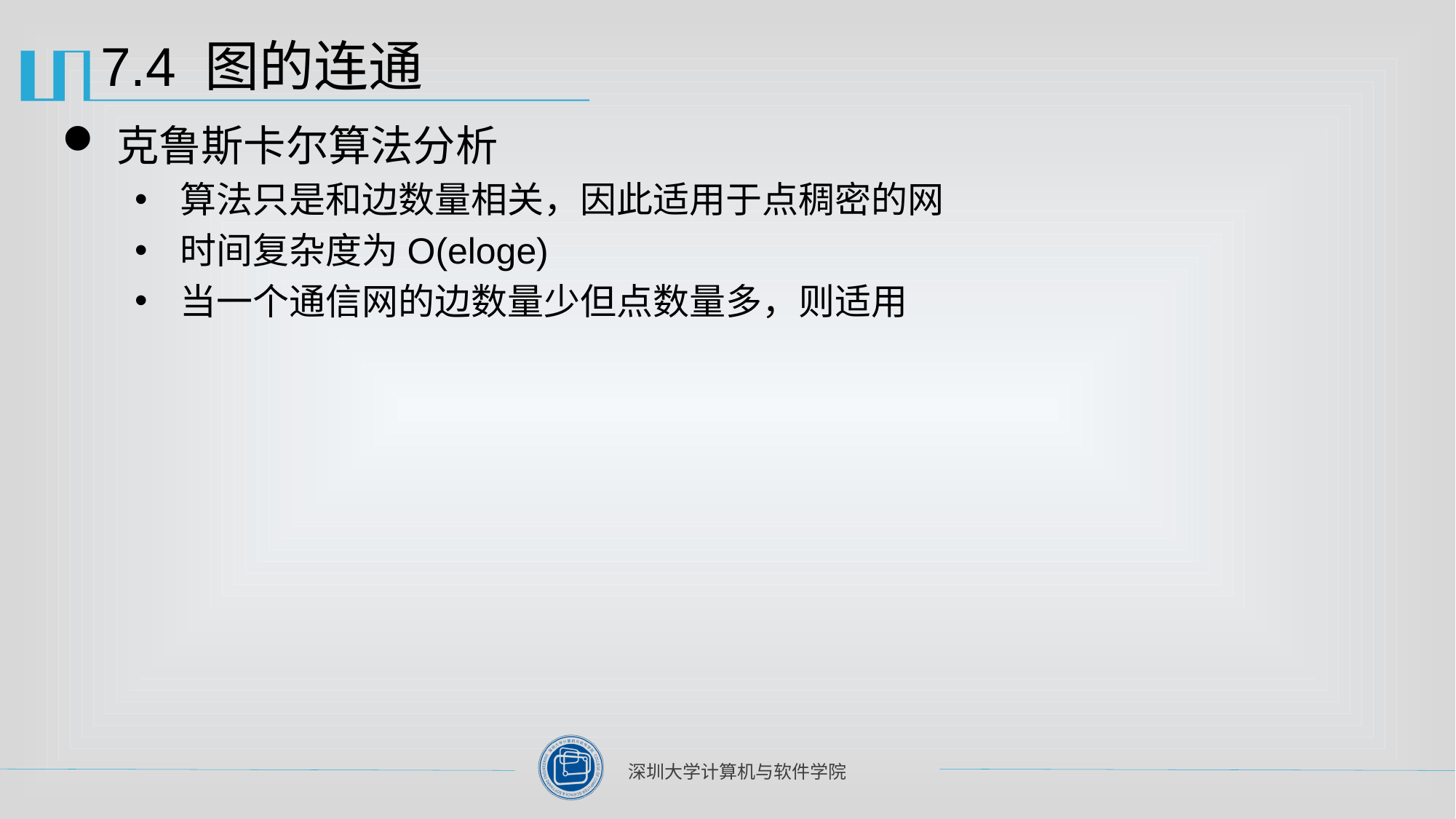

# 7.4 图的连通
克鲁斯卡尔算法分析
算法只是和边数量相关，因此适用于点稠密的网
时间复杂度为O(eloge)
当一个通信网的边数量少但点数量多，则适用

85